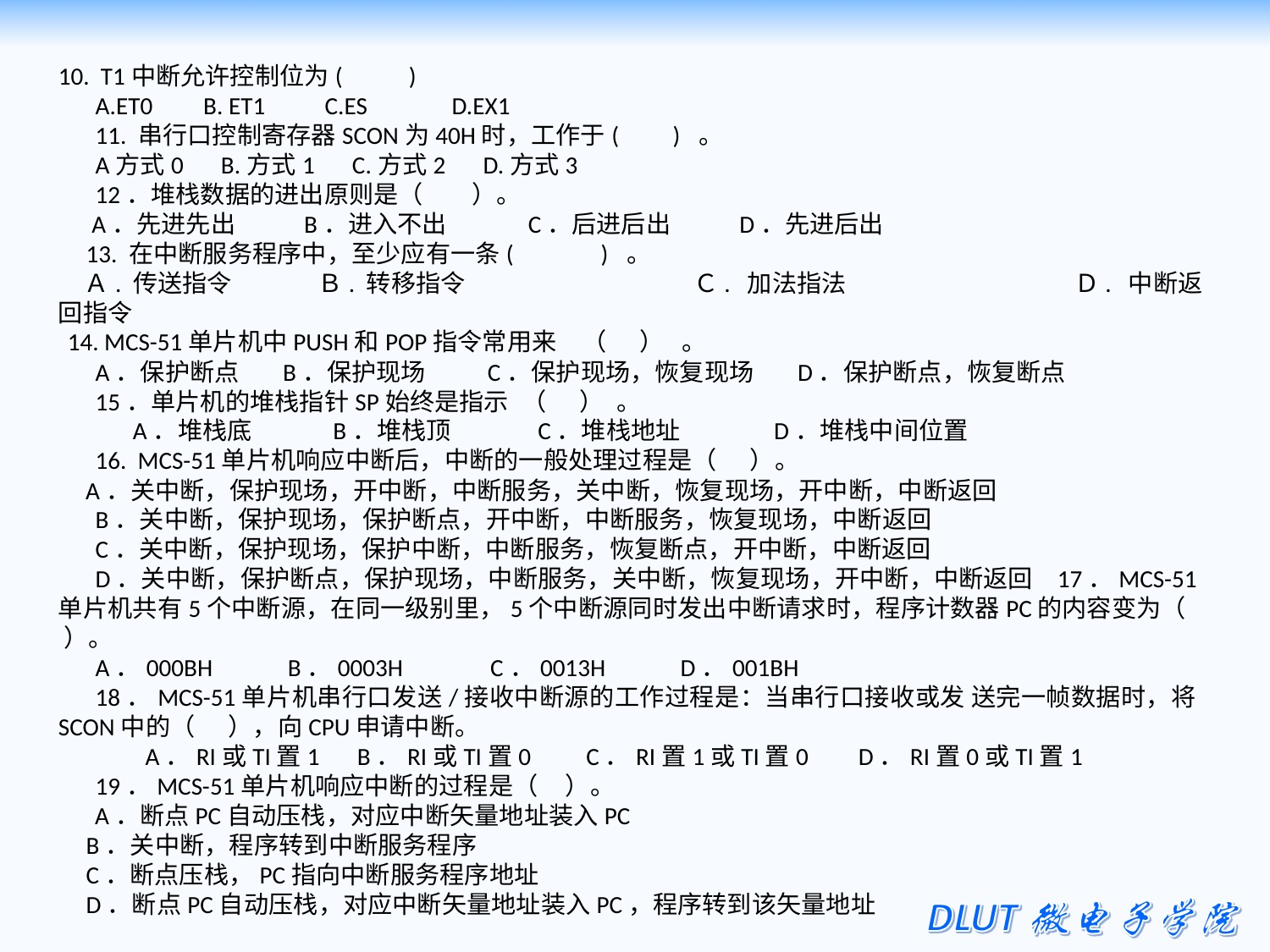

10.  T1中断允许控制位为(       )
A.ET0  	  B. ET1   	 C.ES   	 D.EX1
11. 串行口控制寄存器SCON为40H时，工作于(      ) 。
A方式0   B.方式1   C.方式2   D.方式3
12．堆栈数据的进出原则是（     ）。
 A．先进先出     B．进入不出      C．后进后出     D．先进后出
13. 在中断服务程序中，至少应有一条(       ) 。
  Ａ. 传送指令	 Ｂ. 转移指令		Ｃ.  加法指法		Ｄ.  中断返回指令
14. MCS-51单片机中PUSH和POP指令常用来  （      ）  。
A．保护断点   B．保护现场     C．保护现场，恢复现场   D．保护断点，恢复断点
15．单片机的堆栈指针SP始终是指示 （      ） 。
   A．堆栈底      B．堆栈顶       C．堆栈地址       D．堆栈中间位置
16.  MCS-51单片机响应中断后，中断的一般处理过程是（      ）。
  A．关中断，保护现场，开中断，中断服务，关中断，恢复现场，开中断，中断返回
B．关中断，保护现场，保护断点，开中断，中断服务，恢复现场，中断返回
C．关中断，保护现场，保护中断，中断服务，恢复断点，开中断，中断返回
D．关中断，保护断点，保护现场，中断服务，关中断，恢复现场，开中断，中断返回  17．MCS-51单片机共有5个中断源，在同一级别里，5个中断源同时发出中断请求时，程序计数器PC的内容变为（     ）。
A．000BH      B．0003H       C．0013H      D．001BH
18．MCS-51单片机串行口发送/接收中断源的工作过程是：当串行口接收或发 送完一帧数据时，将SCON中的（      ），向CPU申请中断。
    A．RI或TI置1   B．RI或TI置0     C．RI置1或TI置0    D．RI置0或TI置1
19．MCS-51单片机响应中断的过程是（     ）。
  A．断点PC自动压栈，对应中断矢量地址装入PC
B．关中断，程序转到中断服务程序
C．断点压栈，PC指向中断服务程序地址
D．断点PC自动压栈，对应中断矢量地址装入PC，程序转到该矢量地址